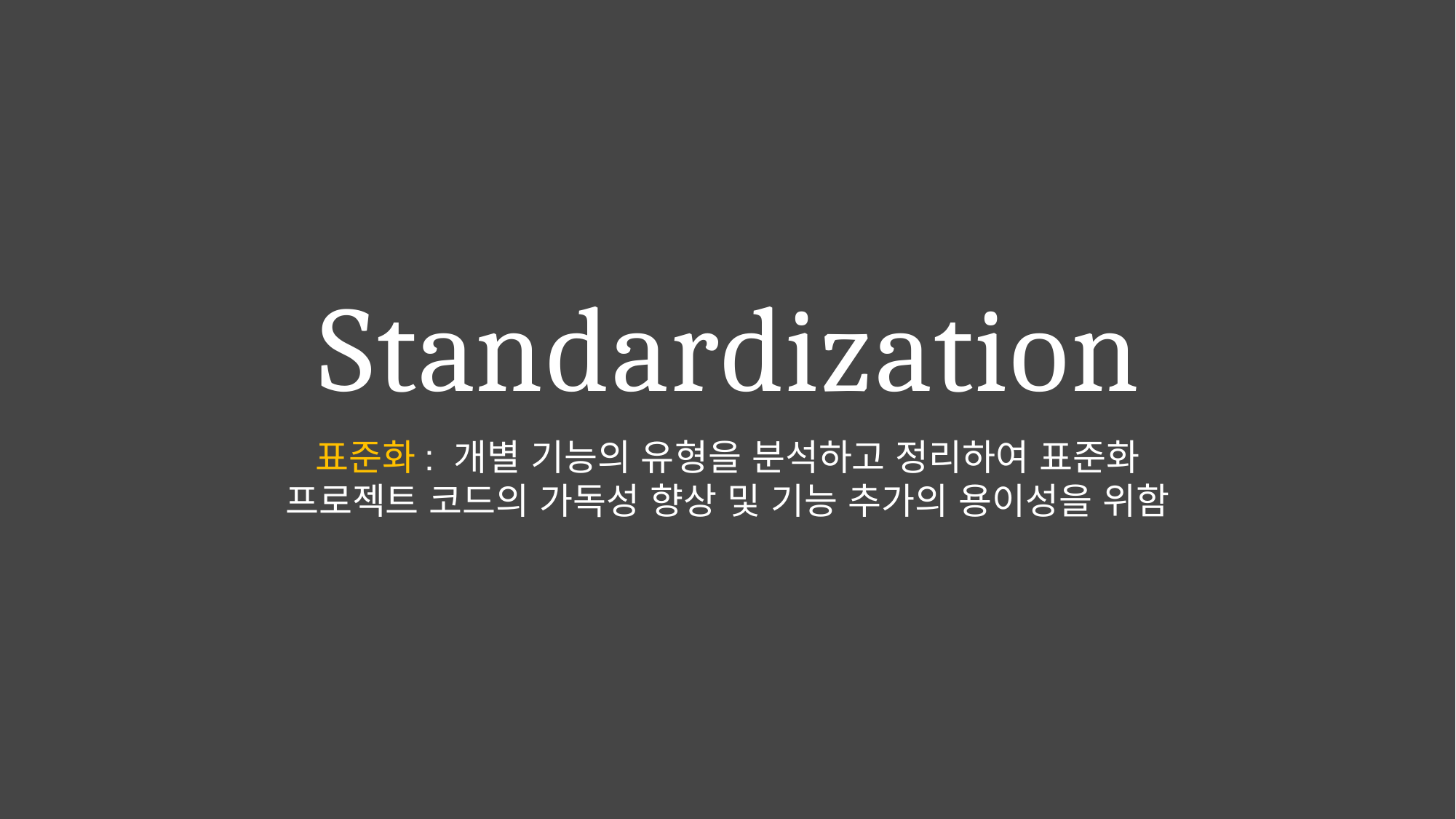

# Standardization
표준화: 개별 기능의 유형을 분석하고 정리하여 표준화
프로젝트 코드의 가독성 향상 및 기능 추가의 용이성을 위함